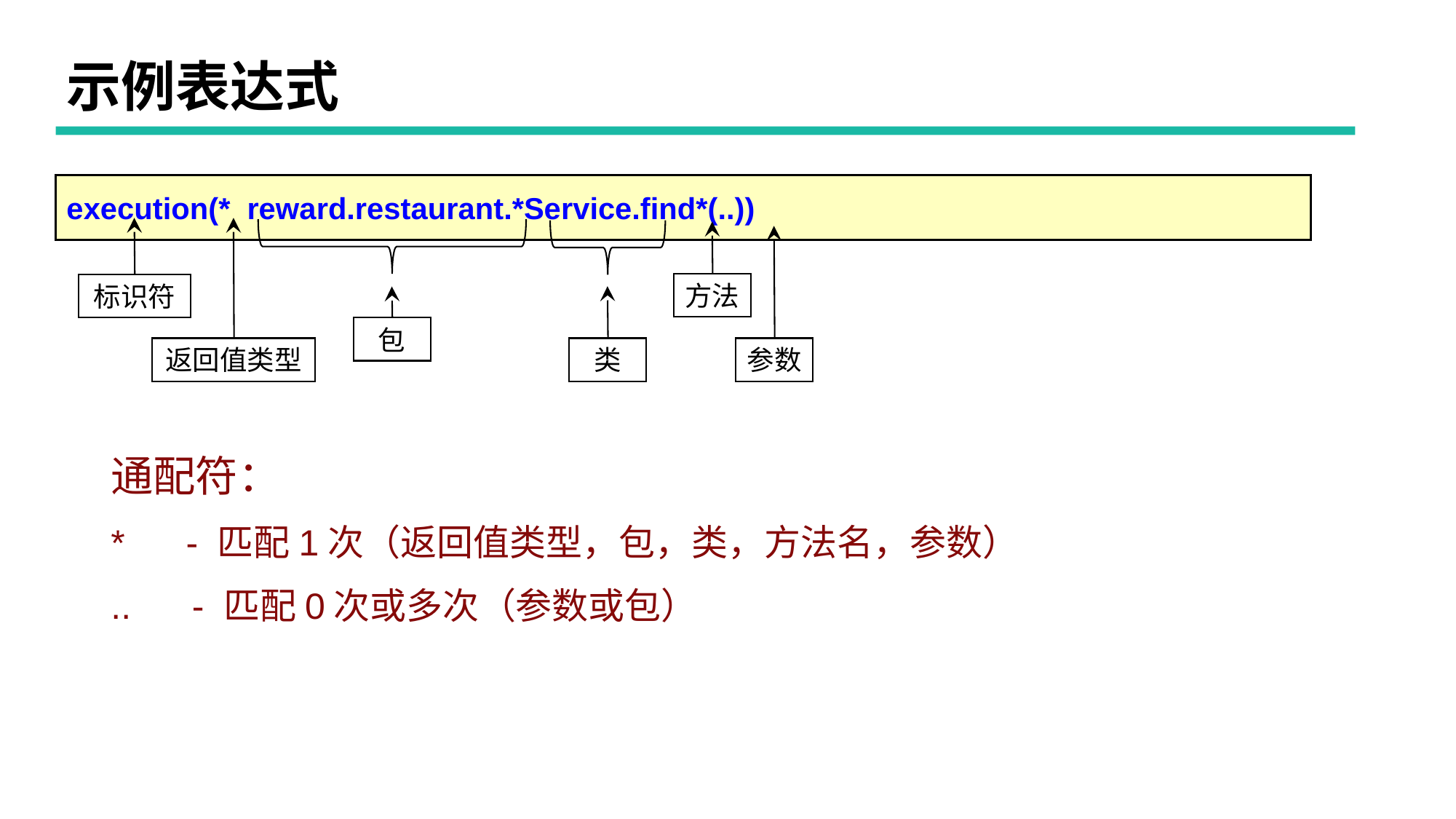

# 示例表达式

execution(*  reward.restaurant.*Service.find*(..))

方法
标识符
包
返回值类型
类
参数
通配符：
*      - 匹配1次（返回值类型，包，类，方法名，参数）
..      - 匹配0次或多次（参数或包）